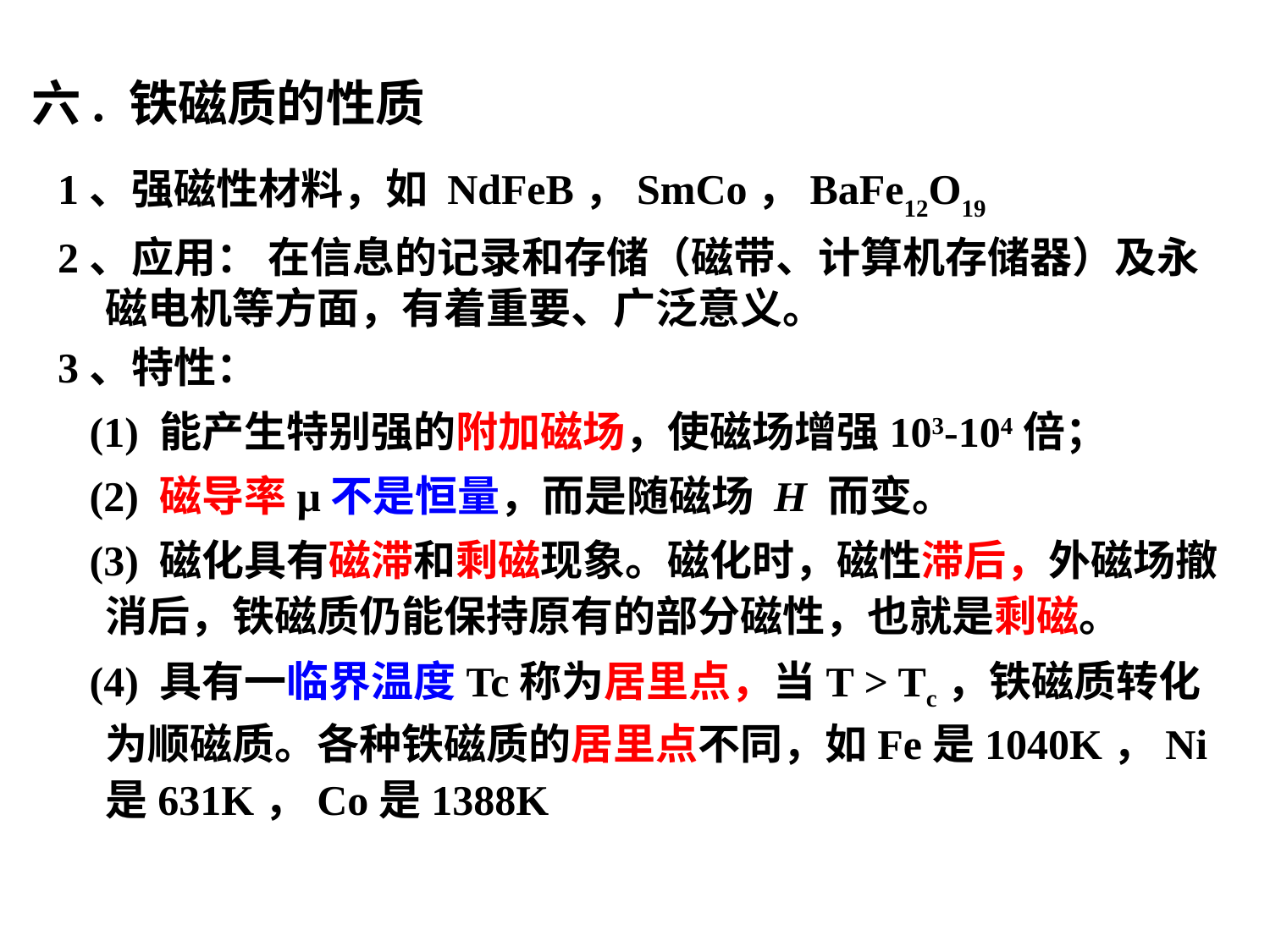

六. 铁磁质的性质
1、强磁性材料，如 NdFeB，SmCo，BaFe12O19
2、应用： 在信息的记录和存储（磁带、计算机存储器）及永磁电机等方面，有着重要、广泛意义。
3、特性：
   (1) 能产生特别强的附加磁场，使磁场增强103-104倍；
   (2) 磁导率μ不是恒量，而是随磁场 H 而变。
   (3) 磁化具有磁滞和剩磁现象。磁化时，磁性滞后，外磁场撤消后，铁磁质仍能保持原有的部分磁性，也就是剩磁。
   (4) 具有一临界温度Tc称为居里点，当T > Tc，铁磁质转化为顺磁质。各种铁磁质的居里点不同，如Fe是1040K，Ni是631K，Co是1388K